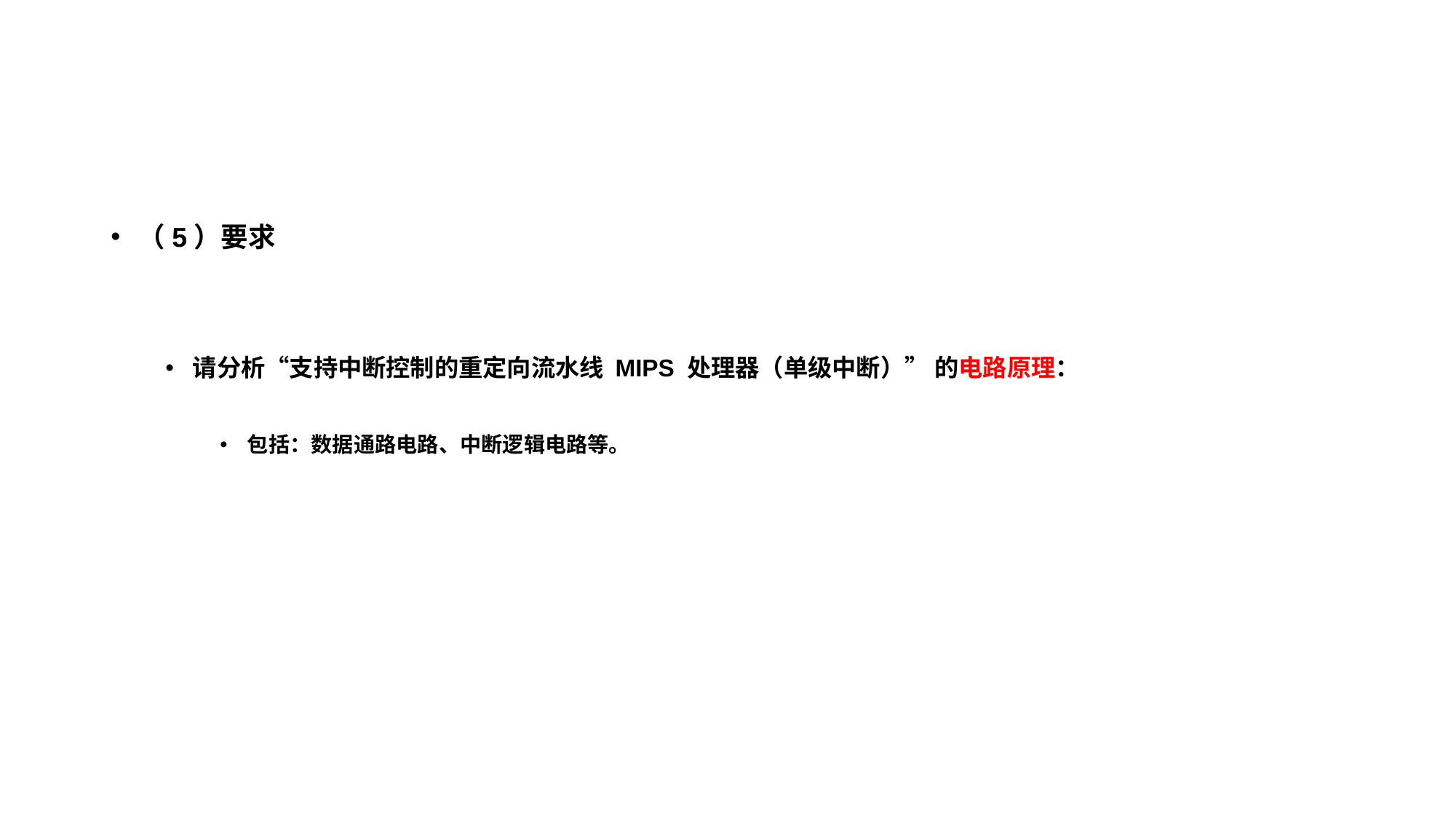

（5）要求

请分析“支持中断控制的重定向流水线 MIPS 处理器（单级中断）” 的电路原理：

包括：数据通路电路、中断逻辑电路等。